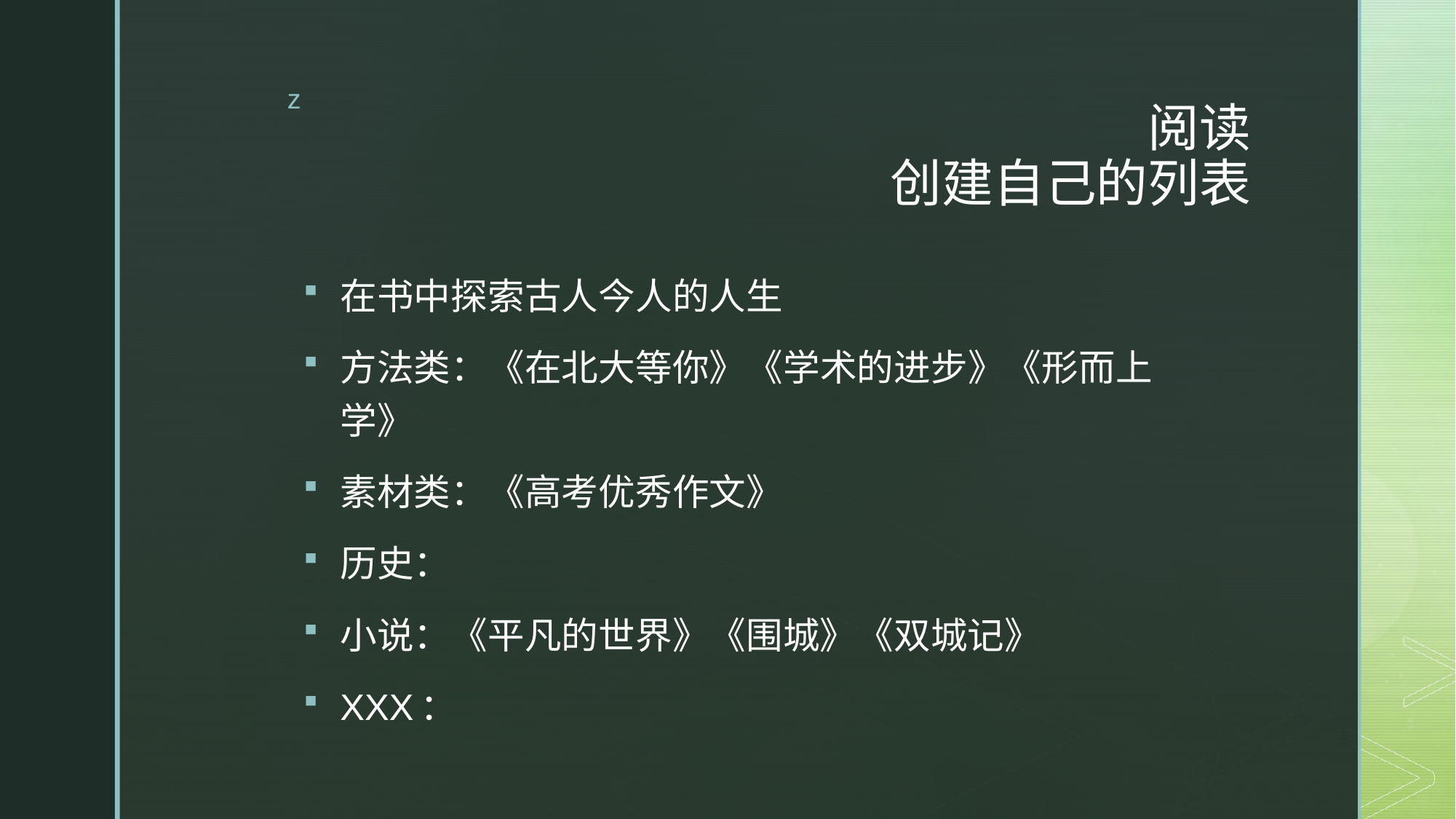

# 阅读 创建自己的列表
在书中探索古人今人的人生
方法类：《在北大等你》《学术的进步》《形而上学》
素材类：《高考优秀作文》
历史：
小说：《平凡的世界》《围城》《双城记》
XXX：